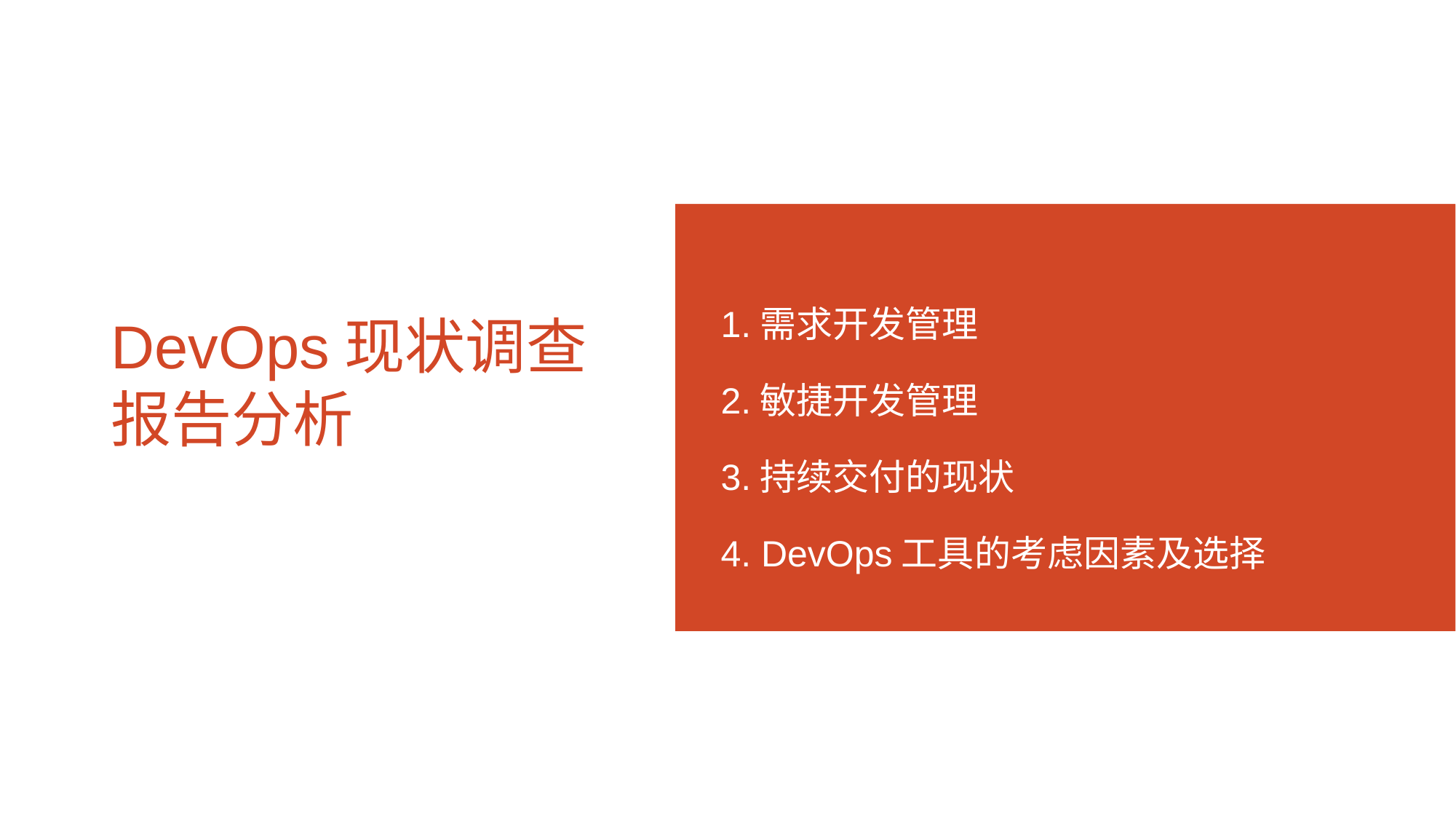

1.需求开发管理
2.敏捷开发管理
3.持续交付的现状
4. DevOps工具的考虑因素及选择
# DevOps现状调查报告分析